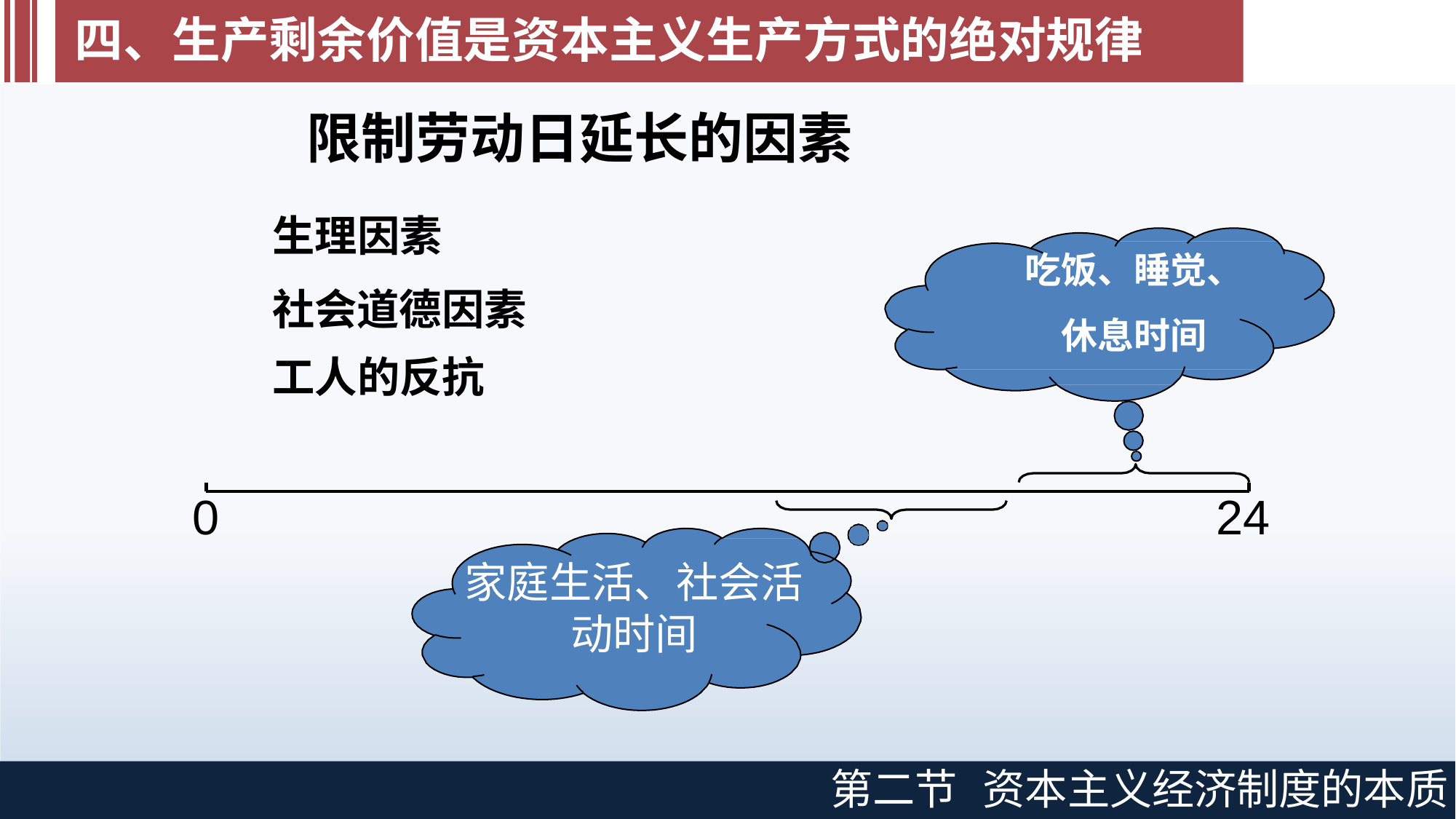

四、生产剩余价值是资本主义生产方式的绝对规律

# 限制劳动日延长的因素
生理因素
社会道德因素 工人的反抗
吃饭、睡觉、 休息时间

0
24

家庭生活、社会活 动时间

第二节
资本主义经济制度的本质